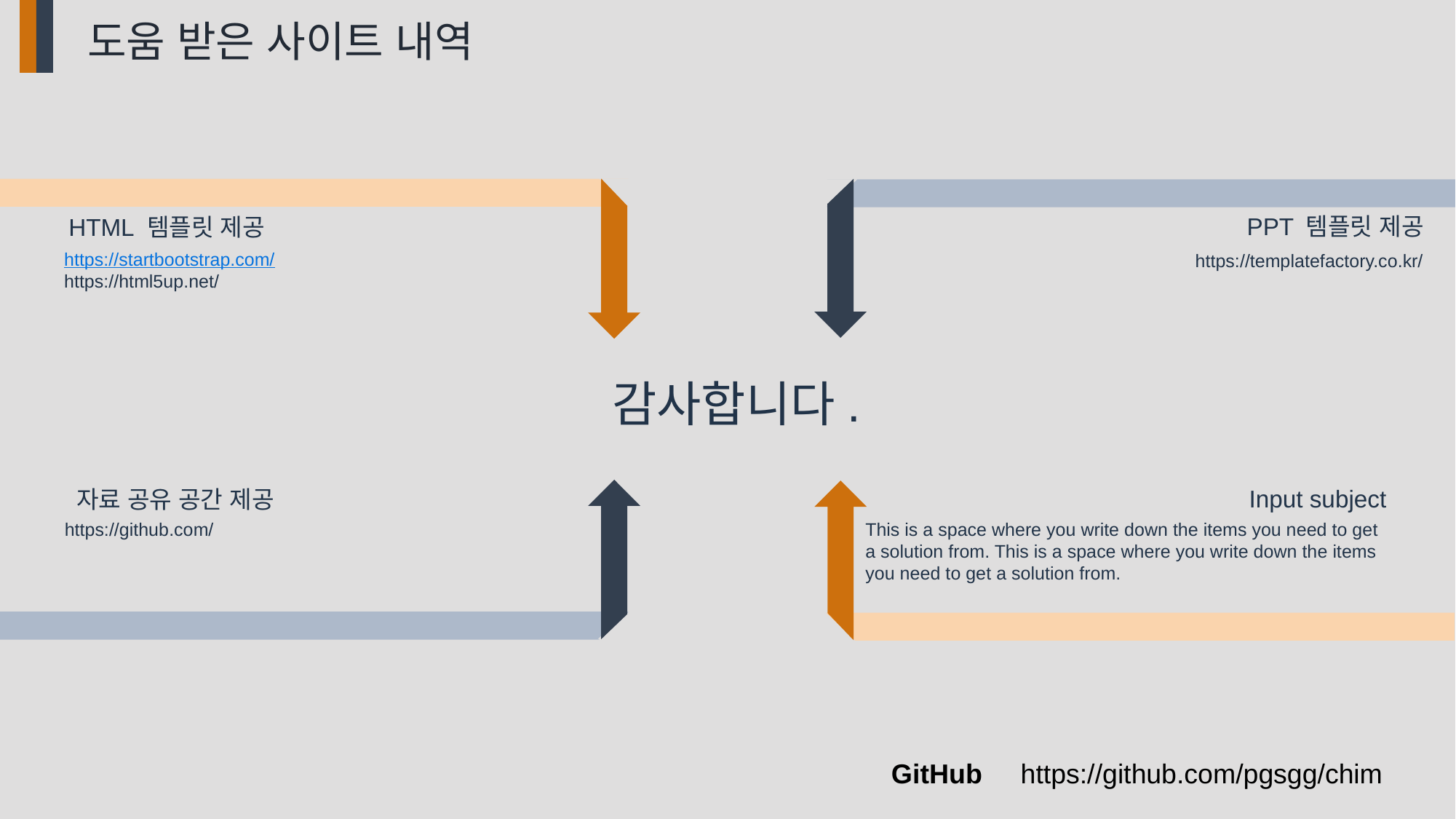

도움 받은 사이트 내역

PPT 템플릿 제공
HTML 템플릿 제공
https://startbootstrap.com/
https://html5up.net/
https://templatefactory.co.kr/
감사합니다.
Input subject
자료 공유 공간 제공

https://github.com/
This is a space where you write down the items you need to get a solution from. This is a space where you write down the items you need to get a solution from.

GitHub     https://github.com/pgsgg/chim